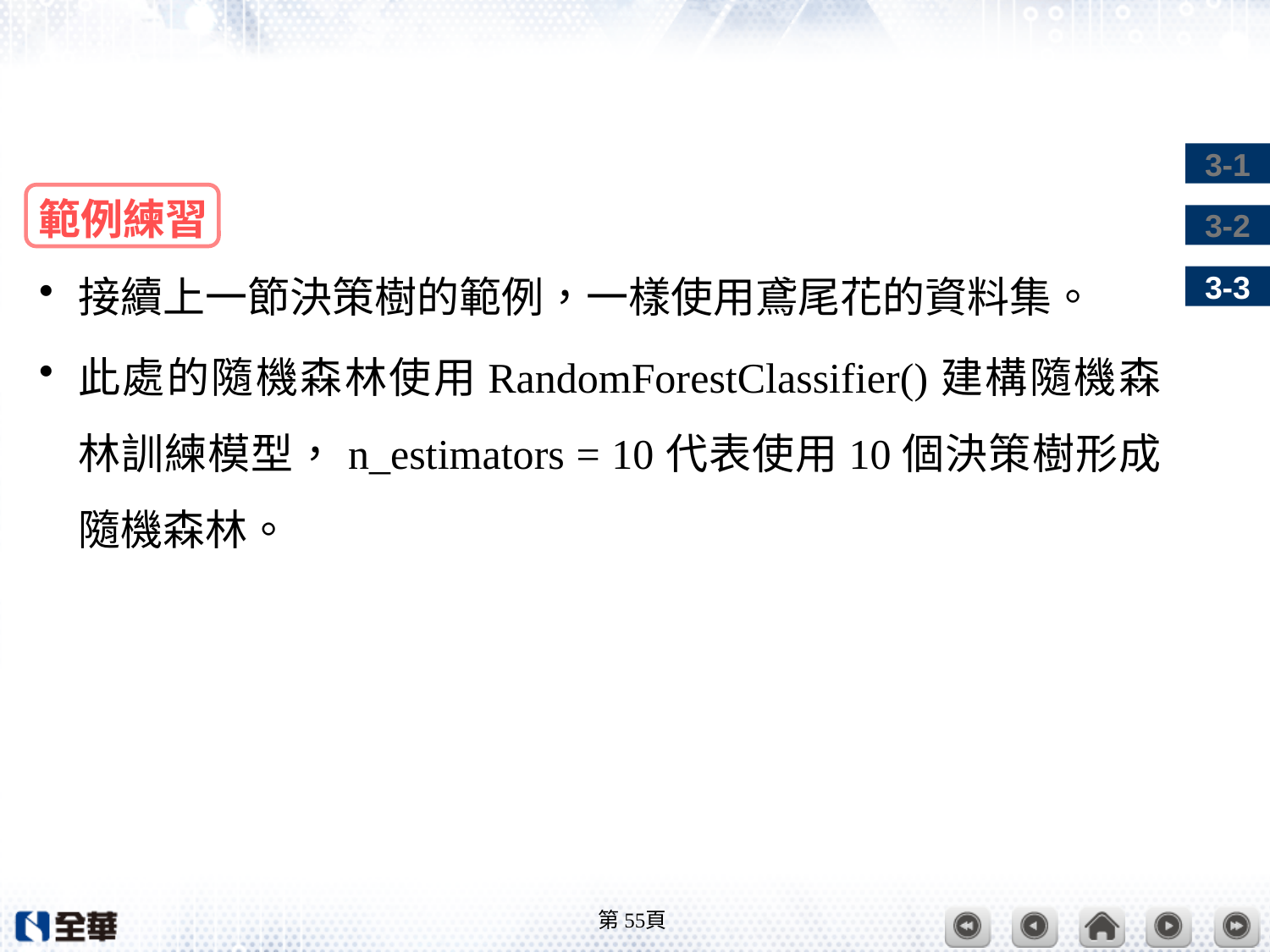

#

範例練習
接續上一節決策樹的範例，一樣使用鳶尾花的資料集。
此處的隨機森林使用RandomForestClassifier()建構隨機森林訓練模型，n_estimators = 10代表使用10個決策樹形成隨機森林。